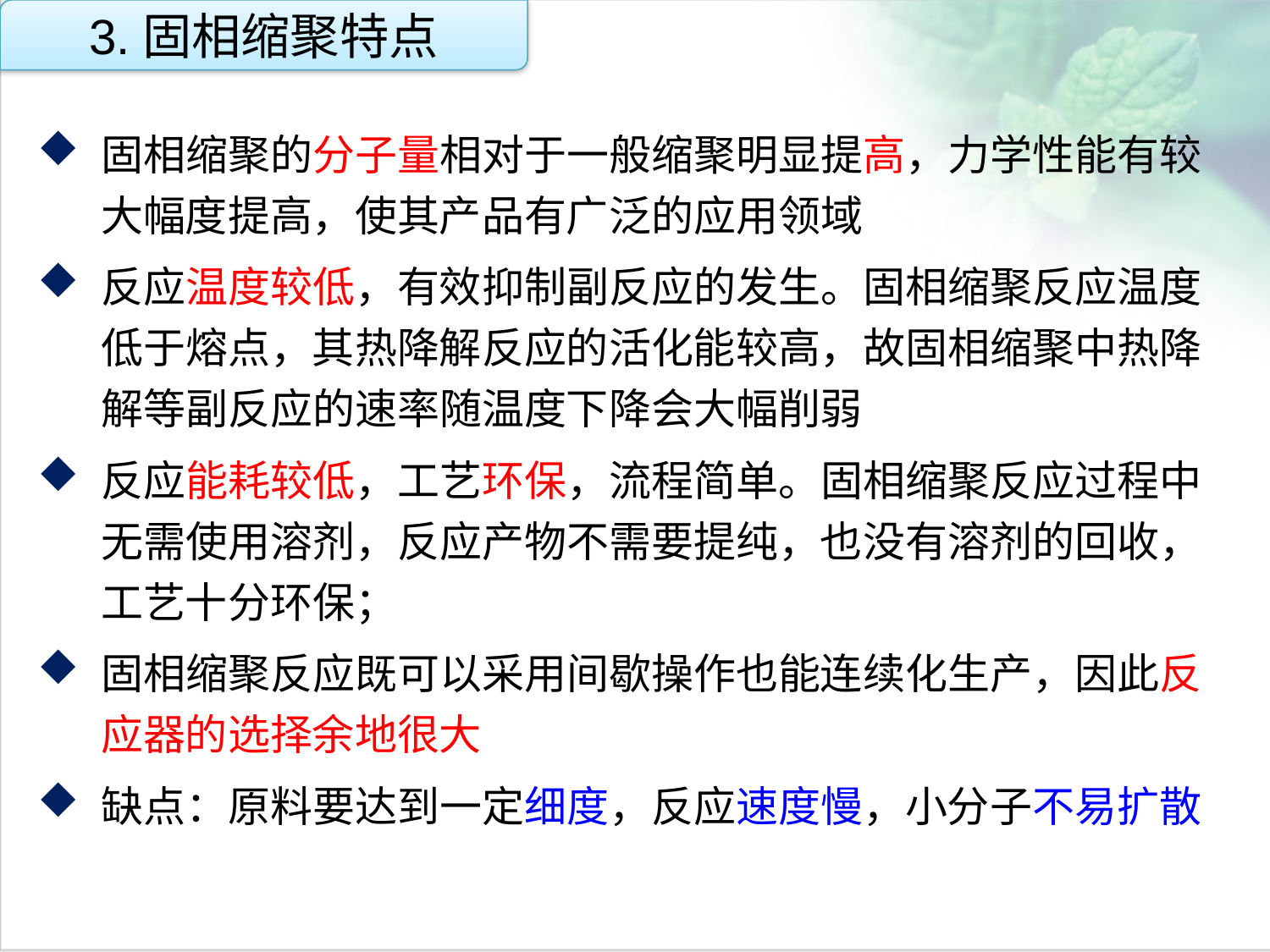

3.固相缩聚特点
固相缩聚的分子量相对于一般缩聚明显提高，力学性能有较大幅度提高，使其产品有广泛的应用领域
反应温度较低，有效抑制副反应的发生。固相缩聚反应温度低于熔点，其热降解反应的活化能较高，故固相缩聚中热降解等副反应的速率随温度下降会大幅削弱
反应能耗较低，工艺环保，流程简单。固相缩聚反应过程中无需使用溶剂，反应产物不需要提纯，也没有溶剂的回收，工艺十分环保；
固相缩聚反应既可以采用间歇操作也能连续化生产，因此反应器的选择余地很大
缺点：原料要达到一定细度，反应速度慢，小分子不易扩散
点击添加文本
点击添加文本
点击添加文本
点击添加文本